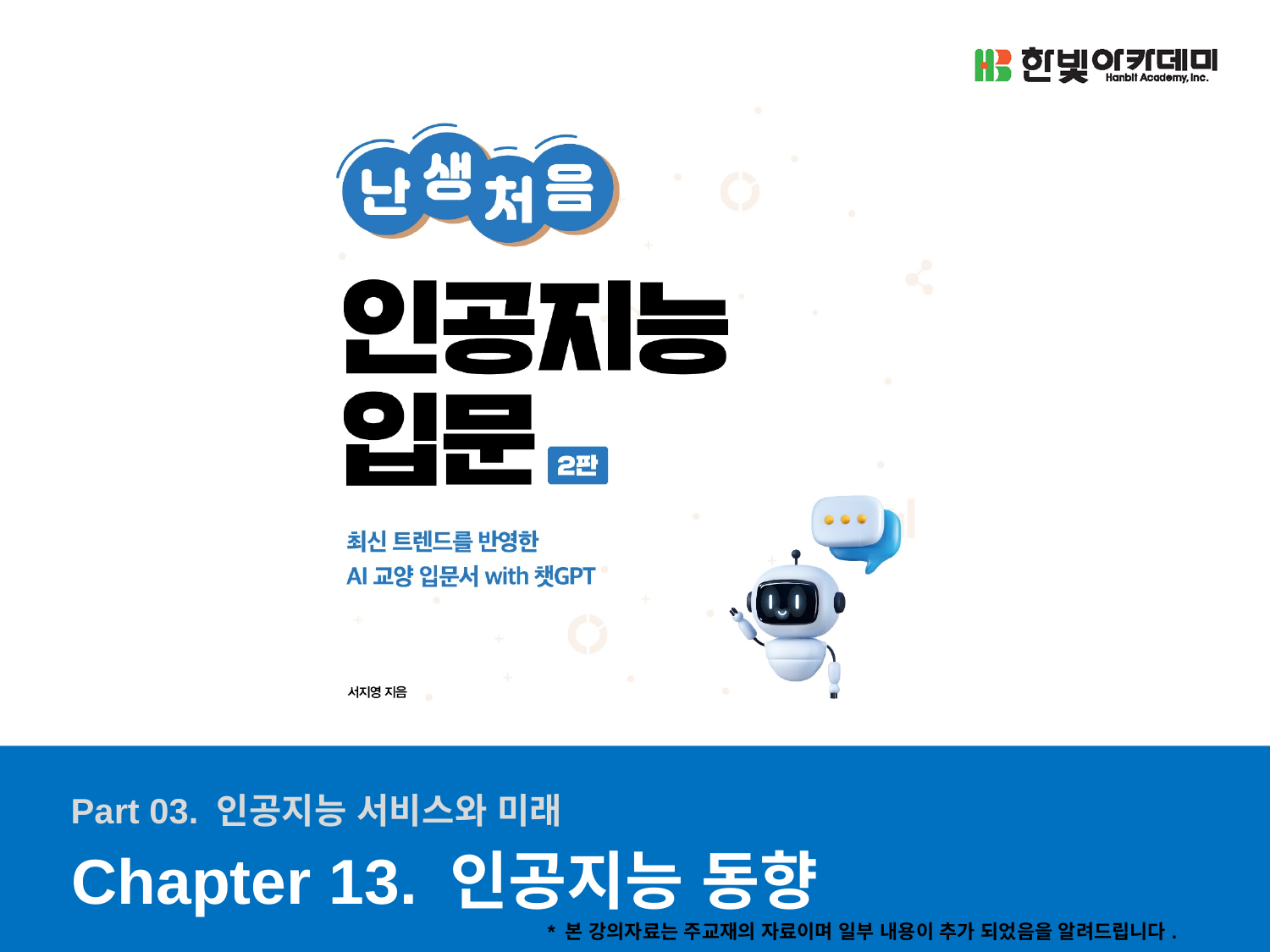

Part 03. 인공지능 서비스와 미래
Chapter 13. 인공지능 동향
* 본 강의자료는 주교재의 자료이며 일부 내용이 추가 되었음을 알려드립니다.